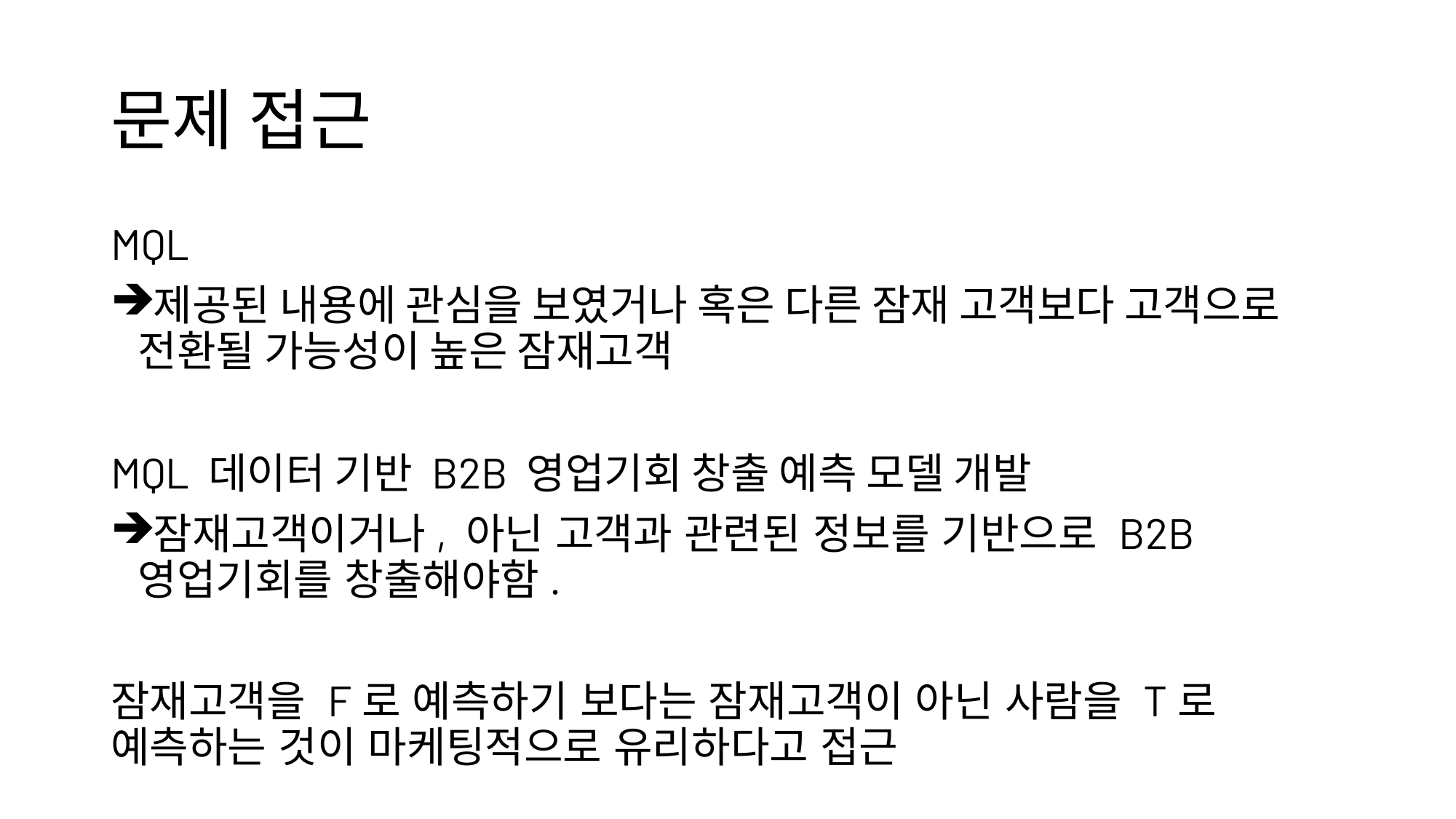

# 문제 접근
MQL
제공된 내용에 관심을 보였거나 혹은 다른 잠재 고객보다 고객으로 전환될 가능성이 높은 잠재고객

MQL 데이터 기반 B2B 영업기회 창출 예측 모델 개발
잠재고객이거나, 아닌 고객과 관련된 정보를 기반으로 B2B 영업기회를 창출해야함.

잠재고객을 F로 예측하기 보다는 잠재고객이 아닌 사람을 T로 예측하는 것이 마케팅적으로 유리하다고 접근